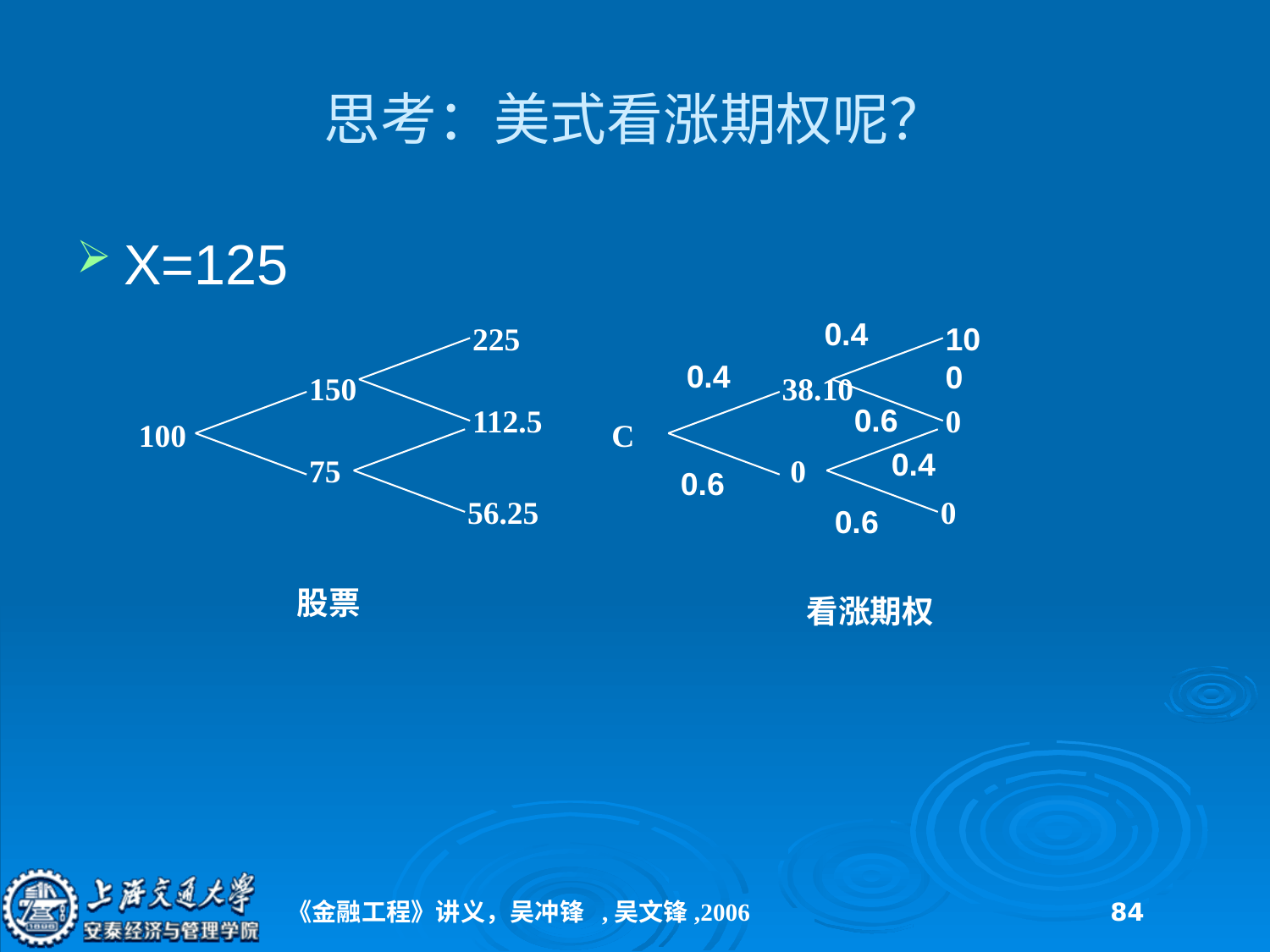

# 思考：美式看涨期权呢？
X=125
0.4
225
100

0.4
150
38.10

112.5
0
0.6
100
C

0.4
75
 0
0.6

56.25
0
0.6
股票
看涨期权